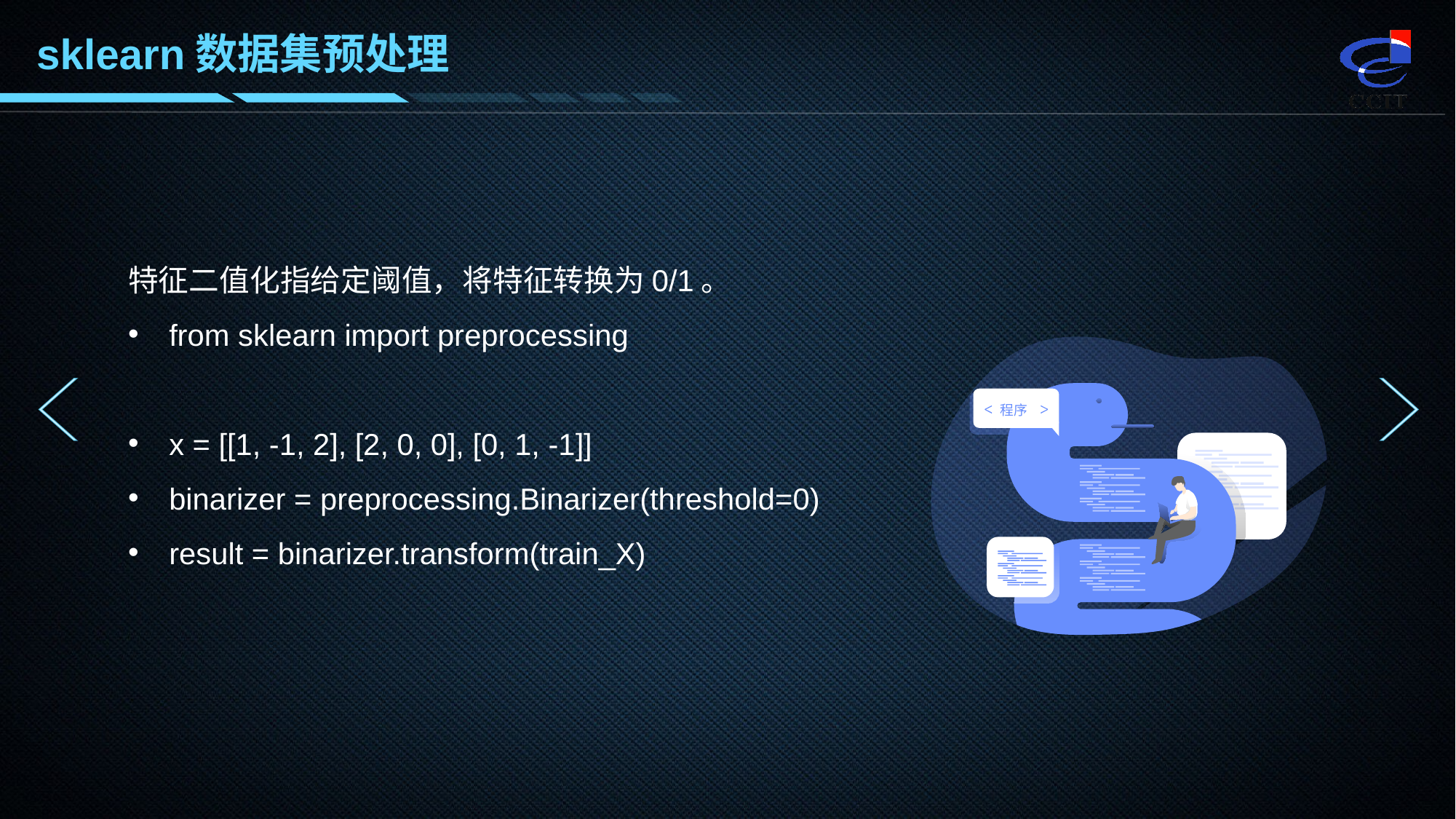

sklearn数据集预处理
特征二值化指给定阈值，将特征转换为0/1。
from sklearn import preprocessing

x = [[1, -1, 2], [2, 0, 0], [0, 1, -1]]
binarizer = preprocessing.Binarizer(threshold=0)
result = binarizer.transform(train_X)

程序